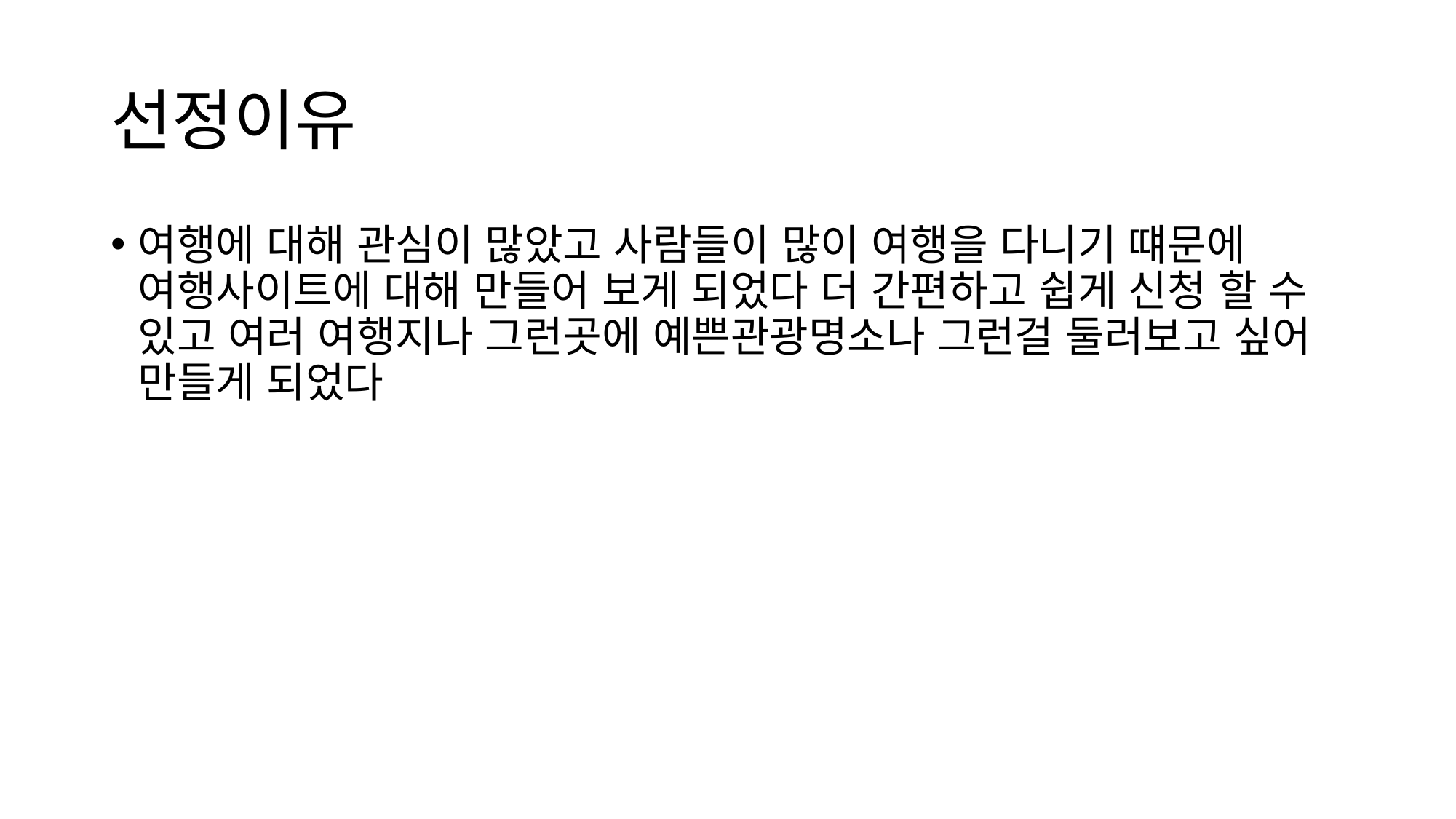

# 선정이유
여행에 대해 관심이 많았고 사람들이 많이 여행을 다니기 떄문에 여행사이트에 대해 만들어 보게 되었다 더 간편하고 쉽게 신청 할 수 있고 여러 여행지나 그런곳에 예쁜관광명소나 그런걸 둘러보고 싶어 만들게 되었다